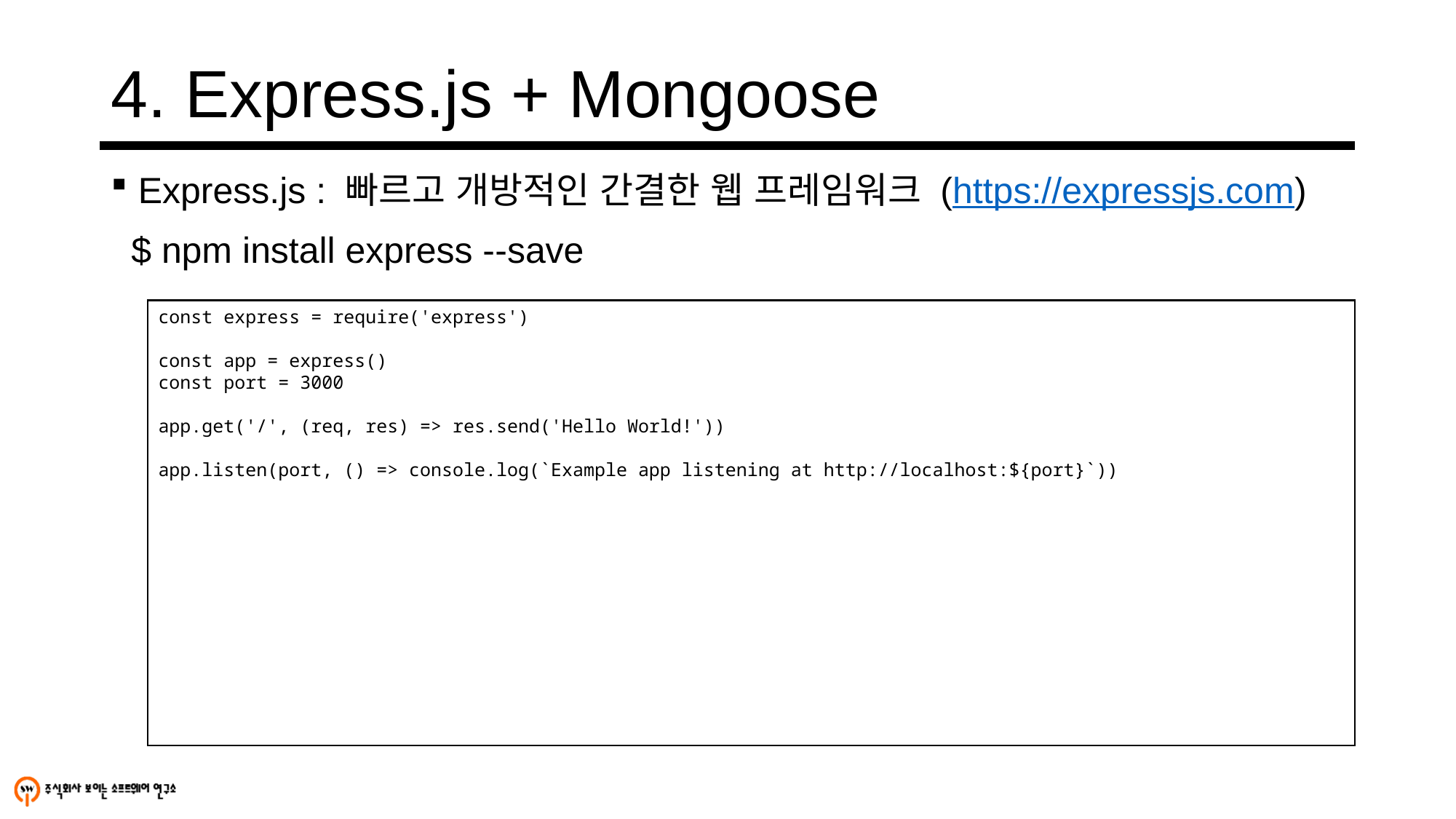

# 4. Express.js + Mongoose
Express.js : 빠르고 개방적인 간결한 웹 프레임워크 (https://expressjs.com)
  $ npm install express --save

const express = require('express')

const app = express()
const port = 3000

app.get('/', (req, res) => res.send('Hello World!'))

app.listen(port, () => console.log(`Example app listening at http://localhost:${port}`))